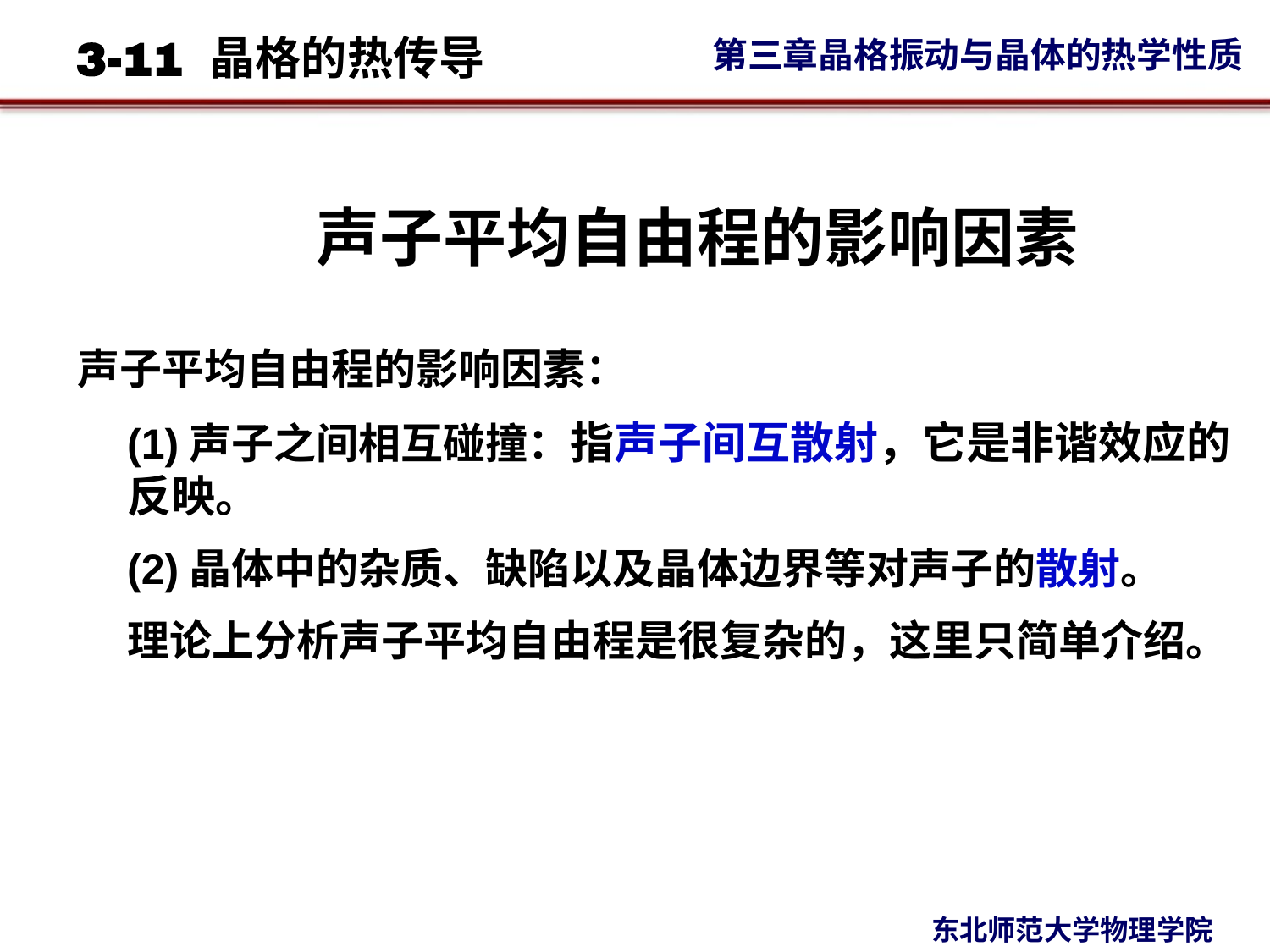

声子平均自由程的影响因素
声子平均自由程的影响因素：
(1)声子之间相互碰撞：指声子间互散射，它是非谐效应的反映。
(2)晶体中的杂质、缺陷以及晶体边界等对声子的散射。
理论上分析声子平均自由程是很复杂的，这里只简单介绍。